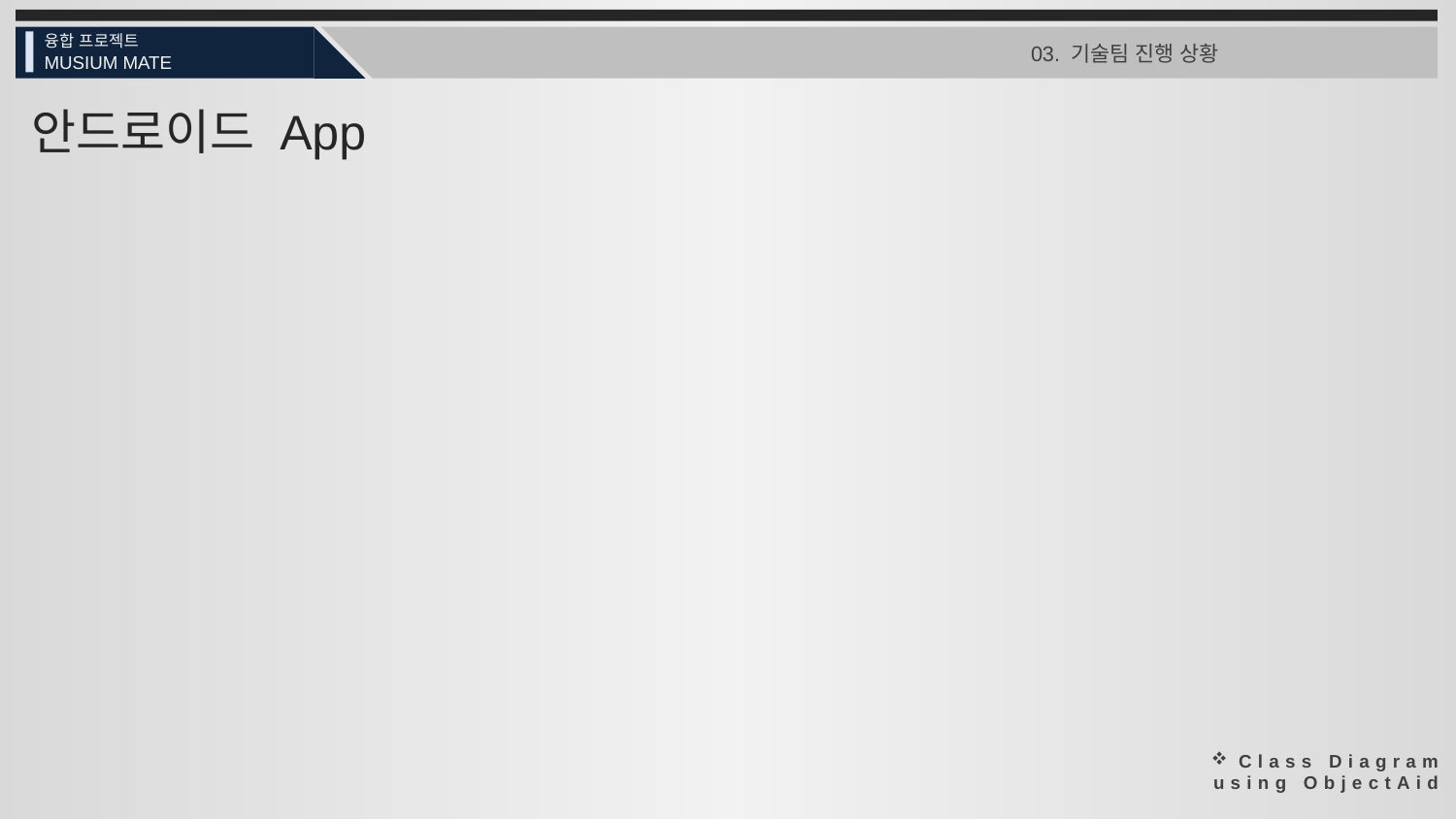

융합 프로젝트

03. 기술팀 진행 상황
MUSIUM MATE
안드로이드 App
Class Diagram
using ObjectAid